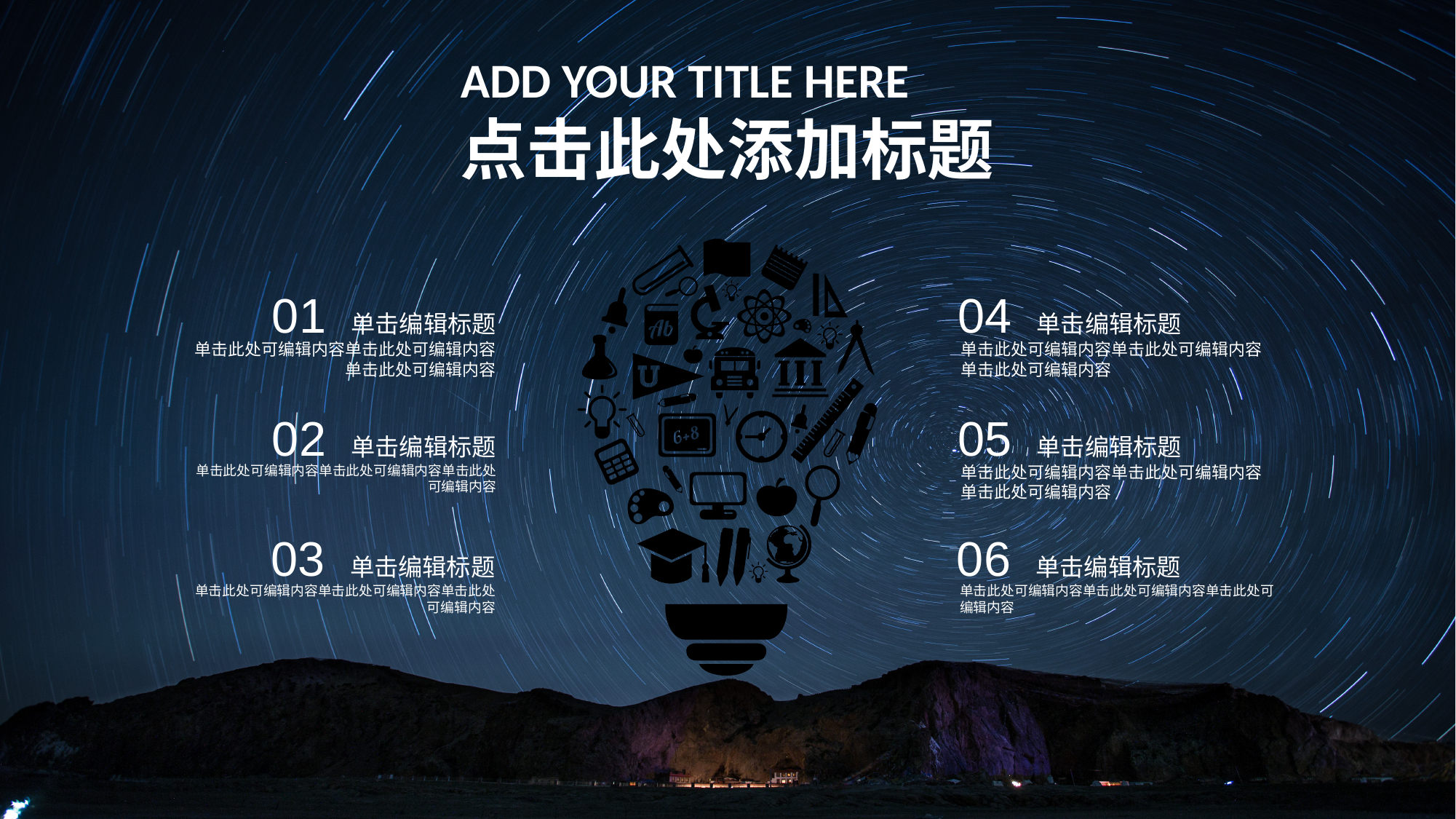

ADD YOUR TITLE HERE
点击此处添加标题

01 单击编辑标题
单击此处可编辑内容单击此处可编辑内容单击此处可编辑内容
04 单击编辑标题
单击此处可编辑内容单击此处可编辑内容单击此处可编辑内容
02 单击编辑标题
单击此处可编辑内容单击此处可编辑内容单击此处可编辑内容
05 单击编辑标题
单击此处可编辑内容单击此处可编辑内容单击此处可编辑内容
03 单击编辑标题
单击此处可编辑内容单击此处可编辑内容单击此处可编辑内容
06 单击编辑标题
单击此处可编辑内容单击此处可编辑内容单击此处可编辑内容